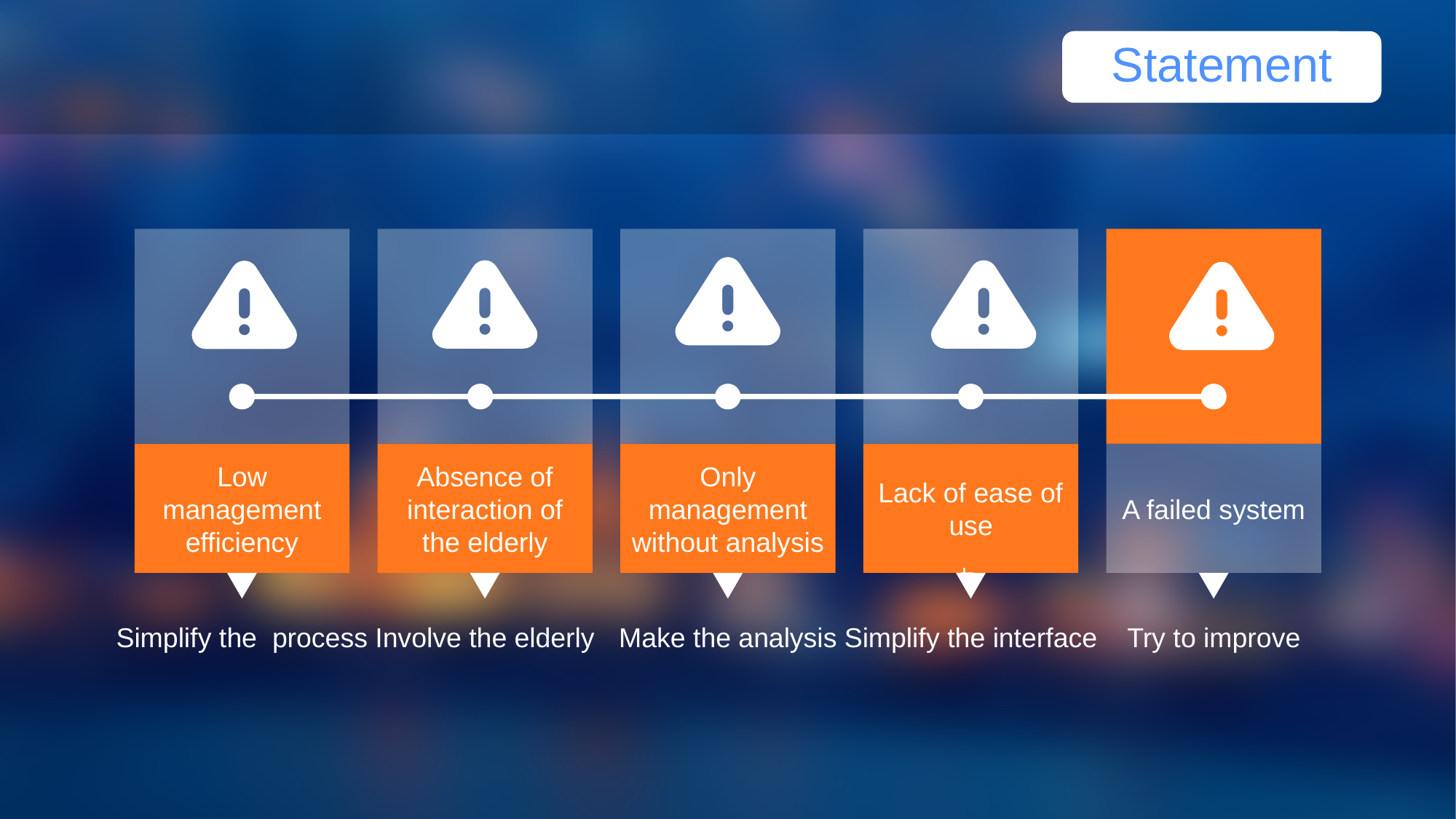

Statement

1
                     点击添加标题

Low management efficiency
Absence of interaction of the elderly
Only management without analysis
Lack of ease of use
A failed system

4

Simplify the  process
Involve the elderly

Make the analysis
Simplify the interface
Try to improve